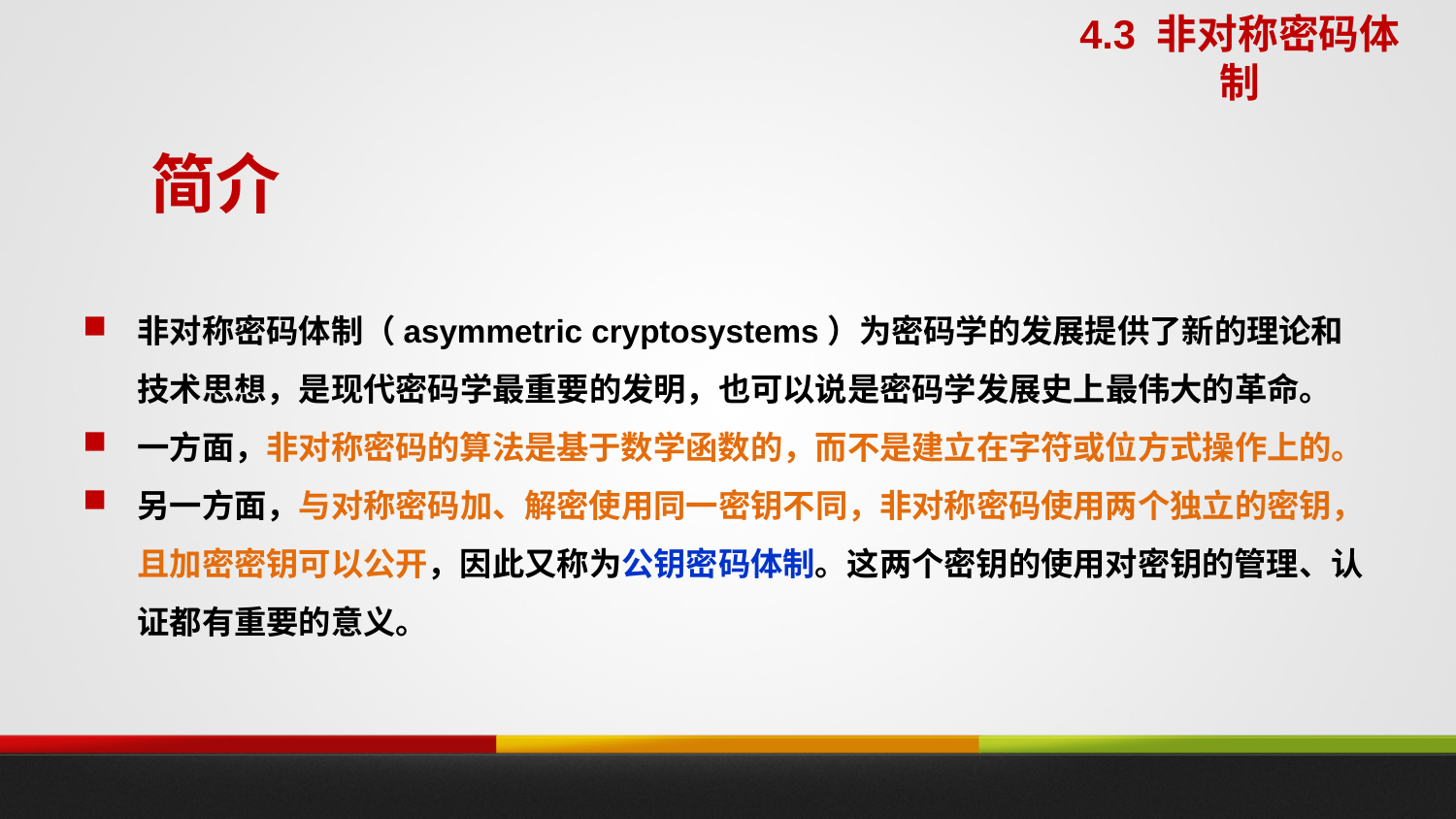

4.3 非对称密码体制
# 简介
非对称密码体制（asymmetric cryptosystems）为密码学的发展提供了新的理论和技术思想，是现代密码学最重要的发明，也可以说是密码学发展史上最伟大的革命。
一方面，非对称密码的算法是基于数学函数的，而不是建立在字符或位方式操作上的。
另一方面，与对称密码加、解密使用同一密钥不同，非对称密码使用两个独立的密钥，且加密密钥可以公开，因此又称为公钥密码体制。这两个密钥的使用对密钥的管理、认证都有重要的意义。